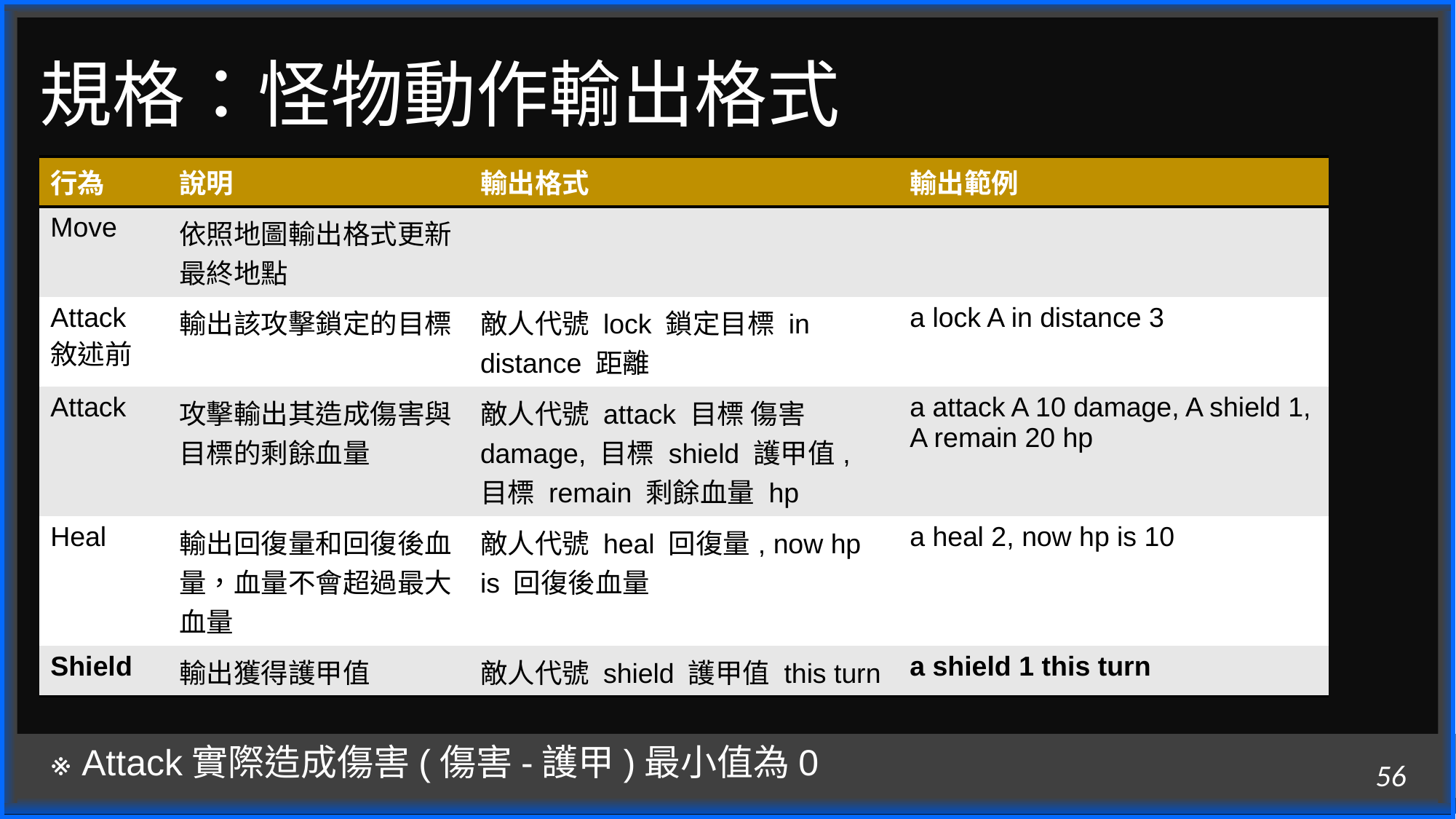

# 規格：怪物動作輸出格式
| 行為 | 說明 | 輸出格式 | 輸出範例 |
| --- | --- | --- | --- |
| Move | 依照地圖輸出格式更新最終地點 |  |  |
| Attack 敘述前 | 輸出該攻擊鎖定的目標 | 敵人代號 lock 鎖定目標 in distance 距離 | a lock A in distance 3 |
| Attack | 攻擊輸出其造成傷害與目標的剩餘血量 | 敵人代號 attack 目標 傷害 damage, 目標 shield 護甲值, 目標 remain 剩餘血量 hp | a attack A 10 damage, A shield 1, A remain 20 hp |
| Heal | 輸出回復量和回復後血量，血量不會超過最大血量 | 敵人代號 heal 回復量, now hp is 回復後血量 | a heal 2, now hp is 10 |
| Shield | 輸出獲得護甲值 | 敵人代號 shield 護甲值 this turn | a shield 1 this turn |
※ Attack實際造成傷害(傷害-護甲)最小值為0